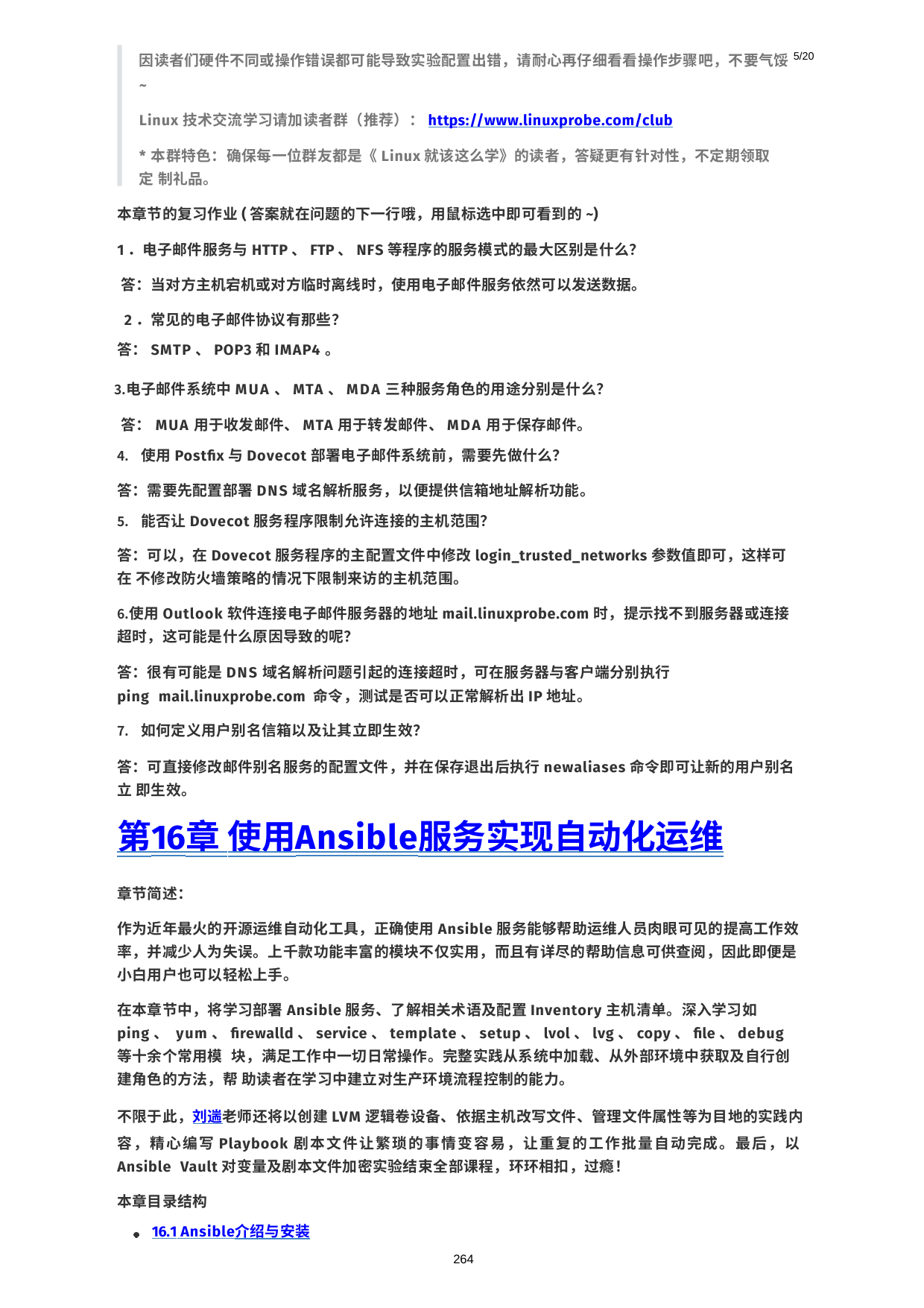

因读者们硬件不同或操作错误都可能导致实验配置出错，请耐心再仔细看看操作步骤吧，不要气馁5/20
~
Linux技术交流学习请加读者群（推荐）：https://www.linuxprobe.com/club
*本群特色：确保每一位群友都是《Linux就该这么学》的读者，答疑更有针对性，不定期领取定 制礼品。
本章节的复习作业(答案就在问题的下一行哦，用鼠标选中即可看到的~)
1．电子邮件服务与HTTP、FTP、NFS等程序的服务模式的最大区别是什么？  答：当对方主机宕机或对方临时离线时，使用电子邮件服务依然可以发送数据。  2．常见的电子邮件协议有那些？

答：SMTP、POP3和IMAP4。
电子邮件系统中MUA、MTA、MDA三种服务角色的用途分别是什么？ 答：MUA用于收发邮件、MTA用于转发邮件、MDA用于保存邮件。
使用Postfix与Dovecot部署电子邮件系统前，需要先做什么？
答：需要先配置部署DNS域名解析服务，以便提供信箱地址解析功能。

能否让Dovecot服务程序限制允许连接的主机范围？
答：可以，在Dovecot服务程序的主配置文件中修改login_trusted_networks参数值即可，这样可在 不修改防火墙策略的情况下限制来访的主机范围。
使用Outlook软件连接电子邮件服务器的地址mail.linuxprobe.com时，提示找不到服务器或连接 超时，这可能是什么原因导致的呢？
答：很有可能是DNS域名解析问题引起的连接超时，可在服务器与客户端分别执行ping  mail.linuxprobe.com 命令，测试是否可以正常解析出IP地址。
如何定义用户别名信箱以及让其立即生效？
答：可直接修改邮件别名服务的配置文件，并在保存退出后执行newaliases命令即可让新的用户别名立 即生效。
第16章 使用Ansible服务实现自动化运维
章节简述：
作为近年最火的开源运维自动化工具，正确使用Ansible服务能够帮助运维人员肉眼可见的提高工作效 率，并减少人为失误。上千款功能丰富的模块不仅实用，而且有详尽的帮助信息可供查阅，因此即便是 小白用户也可以轻松上手。
在本章节中，将学习部署Ansible服务、了解相关术语及配置Inventory主机清单。深入学习如ping、 yum、firewalld、service、template、setup、lvol、lvg、copy、file、debug等十余个常用模  块，满足工作中一切日常操作。完整实践从系统中加载、从外部环境中获取及自行创建角色的方法，帮 助读者在学习中建立对生产环境流程控制的能力。
不限于此，刘遄老师还将以创建LVM逻辑卷设备、依据主机改写文件、管理文件属性等为目地的实践内 容，精心编写Playbook剧本文件让繁琐的事情变容易，让重复的工作批量自动完成。最后，以Ansible  Vault对变量及剧本文件加密实验结束全部课程，环环相扣，过瘾！
本章目录结构

16.1 Ansible介绍与安装

264